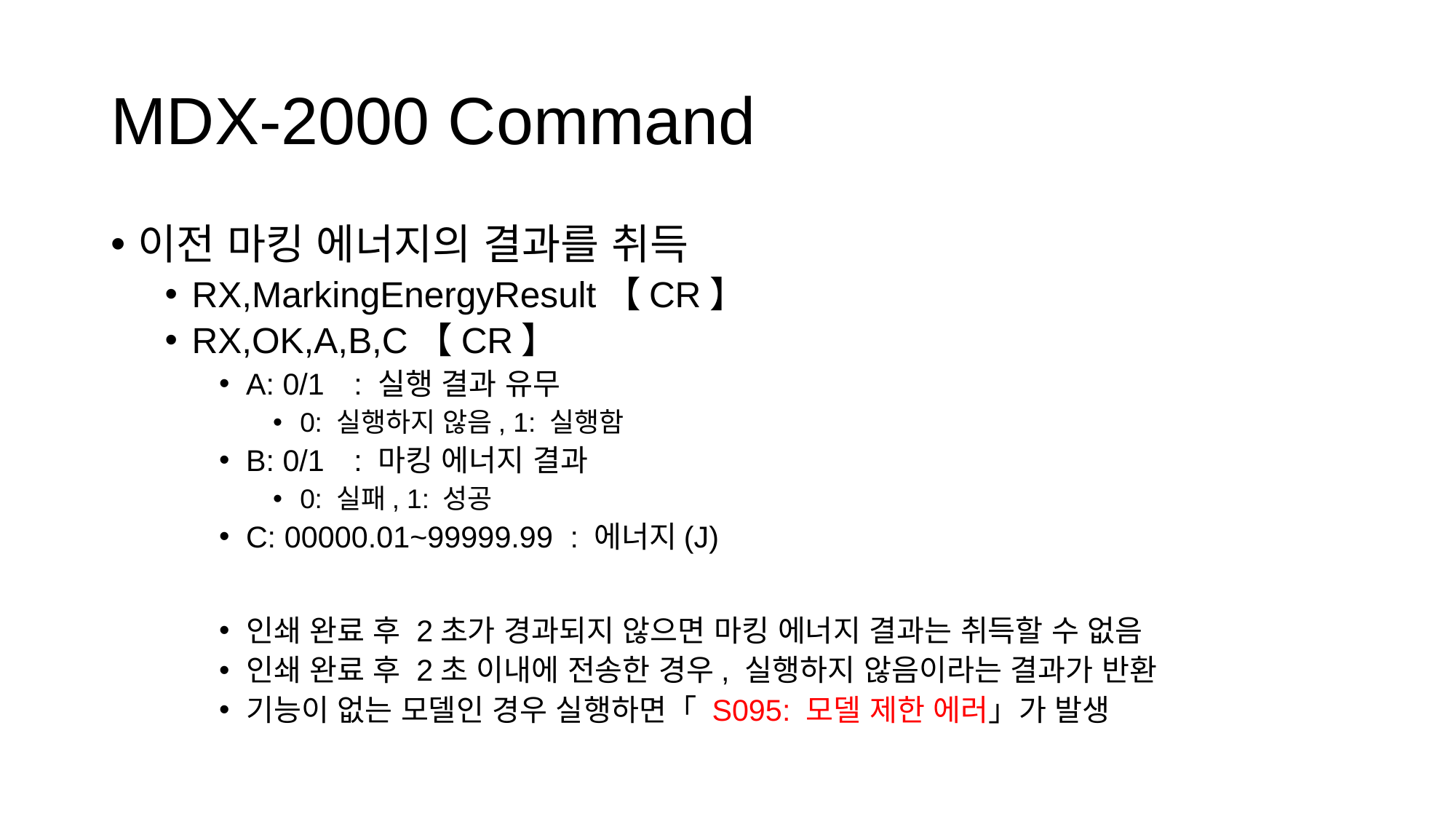

# MDX-2000 Command
이전 마킹 에너지의 결과를 취득
RX,MarkingEnergyResult【CR】
RX,OK,A,B,C【CR】
A: 0/1 			: 실행 결과 유무
0: 실행하지 않음, 1: 실행함
B: 0/1				: 마킹 에너지 결과
0: 실패, 1: 성공
C: 00000.01~99999.99	: 에너지(J)

인쇄 완료 후 2초가 경과되지 않으면 마킹 에너지 결과는 취득할 수 없음
인쇄 완료 후 2초 이내에 전송한 경우, 실행하지 않음이라는 결과가 반환
기능이 없는 모델인 경우 실행하면「 S095: 모델 제한 에러」가 발생